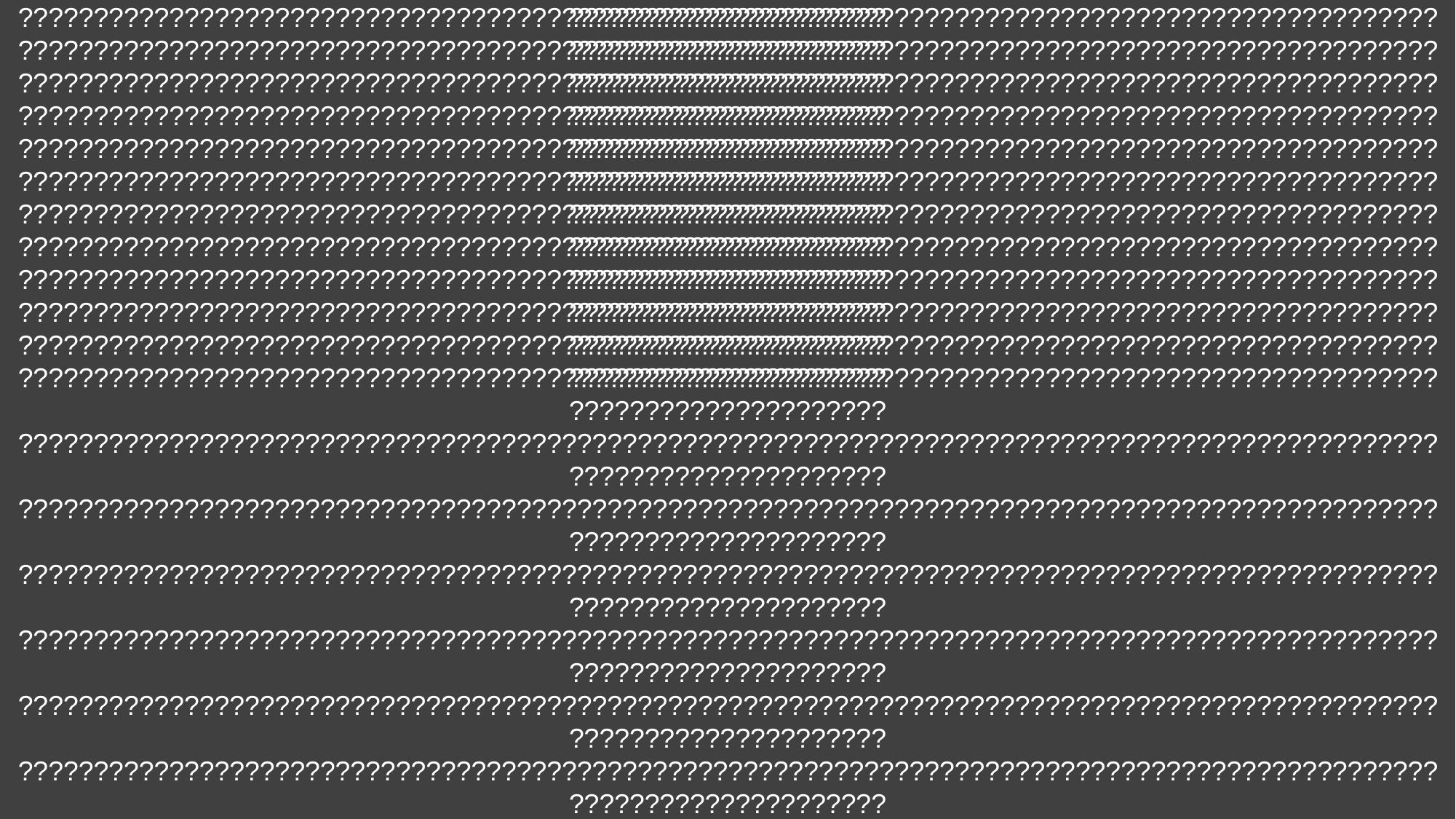

선배님, 작업 다하셨어요
???????????????????????????????????????????????????????????????????????????????????????????????????????????????????
???????????????????????????????????????????????????????????????????????????????????????????????????????????????????
???????????????????????????????????????????????????????????????????????????????????????????????????????????????????
???????????????????????????????????????????????????????????????????????????????????????????????????????????????????
???????????????????????????????????????????????????????????????????????????????????????????????????????????????????
???????????????????????????????????????????????????????????????????????????????????????????????????????????????????
???????????????????????????????????????????????????????????????????????????????????????????????????????????????????
???????????????????????????????????????????????????????????????????????????????????????????????????????????????????
???????????????????????????????????????????????????????????????????????????????????????????????????????????????????
???????????????????????????????????????????????????????????????????????????????????????????????????????????????????
???????????????????????????????????????????????????????????????????????????????????????????????????????????????????
???????????????????????????????????????????????????????????????????????????????????????????????????????????????????
???????????????????????????????????????????????????????????????????????????????????????????????????????????????????
???????????????????????????????????????????????????????????????????????????????????????????????????????????????????
???????????????????????????????????????????????????????????????????????????????????????????????????????????????????
???????????????????????????????????????????????????????????????????????????????????????????????????????????????????
???????????????????????????????????????????????????????????????????????????????????????????????????????????????????
???????????????????????????????????????????????????????????????????????????????????????????????????????????????????
???????????????????????????????????????????????????????????????????????????????????????????????????????????????????
???????????????????????????????????????????????????????????????????????????????????????????????????????????????????
???????????????????????????????????????????????????????????????????????????????????????????????????????????????????
???????????????????????????????????????????????????????????????????????????????????????????????????????????????????
???????????????????????????????????????????????????????????????????????????????????????????????????????????????????
???????????????????????????????????????????????????????????????????????????????????????????????????????????????????
선배님, 작업 다하셨어요
???????????????????????????????????????????????????????????????????????????????????????????????????????????????????
???????????????????????????????????????????????????????????????????????????????????????????????????????????????????
???????????????????????????????????????????????????????????????????????????????????????????????????????????????????
???????????????????????????????????????????????????????????????????????????????????????????????????????????????????
???????????????????????????????????????????????????????????????????????????????????????????????????????????????????
???????????????????????????????????????????????????????????????????????????????????????????????????????????????????
???????????????????????????????????????????????????????????????????????????????????????????????????????????????????
???????????????????????????????????????????????????????????????????????????????????????????????????????????????????
???????????????????????????????????????????????????????????????????????????????????????????????????????????????????
???????????????????????????????????????????????????????????????????????????????????????????????????????????????????
???????????????????????????????????????????????????????????????????????????????????????????????????????????????????
???????????????????????????????????????????????????????????????????????????????????????????????????????????????????
???????????????????????????????????????????????????????????????????????????????????????????????????????????????????
???????????????????????????????????????????????????????????????????????????????????????????????????????????????????
???????????????????????????????????????????????????????????????????????????????????????????????????????????????????
???????????????????????????????????????????????????????????????????????????????????????????????????????????????????
???????????????????????????????????????????????????????????????????????????????????????????????????????????????????
???????????????????????????????????????????????????????????????????????????????????????????????????????????????????
???????????????????????????????????????????????????????????????????????????????????????????????????????????????????
???????????????????????????????????????????????????????????????????????????????????????????????????????????????????
???????????????????????????????????????????????????????????????????????????????????????????????????????????????????
???????????????????????????????????????????????????????????????????????????????????????????????????????????????????
???????????????????????????????????????????????????????????????????????????????????????????????????????????????????
???????????????????????????????????????????????????????????????????????????????????????????????????????????????????